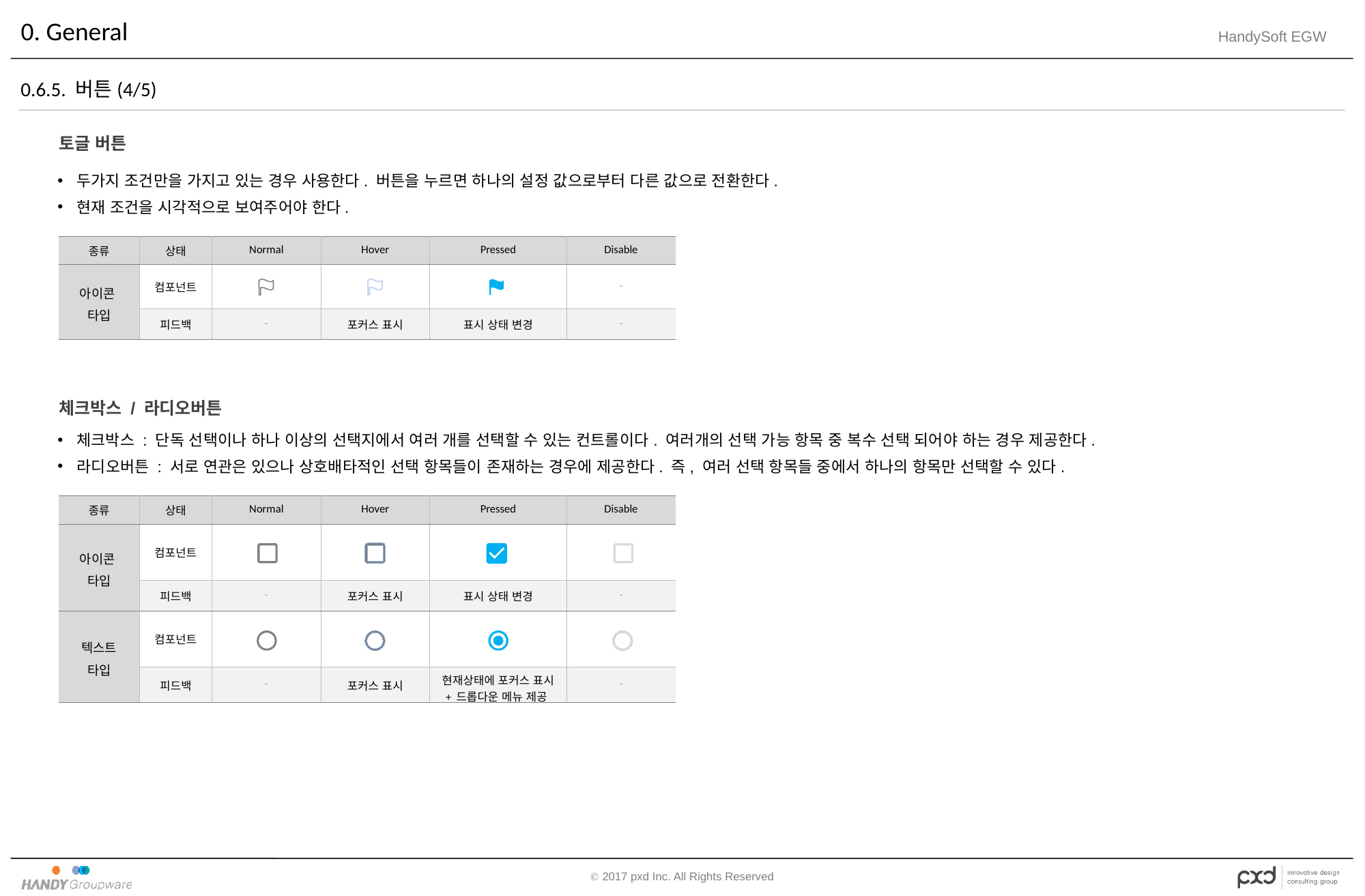

# 0. General
0.6.5. 버튼(4/5)
토글 버튼
두가지 조건만을 가지고 있는 경우 사용한다. 버튼을 누르면 하나의 설정 값으로부터 다른 값으로 전환한다.
현재 조건을 시각적으로 보여주어야 한다.
| 종류 | 상태 | Normal | Hover | Pressed | Disable |
| --- | --- | --- | --- | --- | --- |
| 아이콘 타입 | 컴포넌트 |  |  |  | - |
|  | 피드백 | - | 포커스 표시 | 표시 상태 변경 | - |

체크박스 / 라디오버튼
체크박스 : 단독 선택이나 하나 이상의 선택지에서 여러 개를 선택할 수 있는 컨트롤이다. 여러개의 선택 가능 항목 중 복수 선택 되어야 하는 경우 제공한다.
라디오버튼 : 서로 연관은 있으나 상호배타적인 선택 항목들이 존재하는 경우에 제공한다. 즉, 여러 선택 항목들 중에서 하나의 항목만 선택할 수 있다.
| 종류 | 상태 | Normal | Hover | Pressed | Disable |
| --- | --- | --- | --- | --- | --- |
| 아이콘 타입 | 컴포넌트 |  |  |  |  |
|  | 피드백 | - | 포커스 표시 | 표시 상태 변경 | - |
| 텍스트 타입 | 컴포넌트 |  |  |  |  |
|  | 피드백 | - | 포커스 표시 | 현재상태에 포커스 표시 + 드롭다운 메뉴 제공 | - |